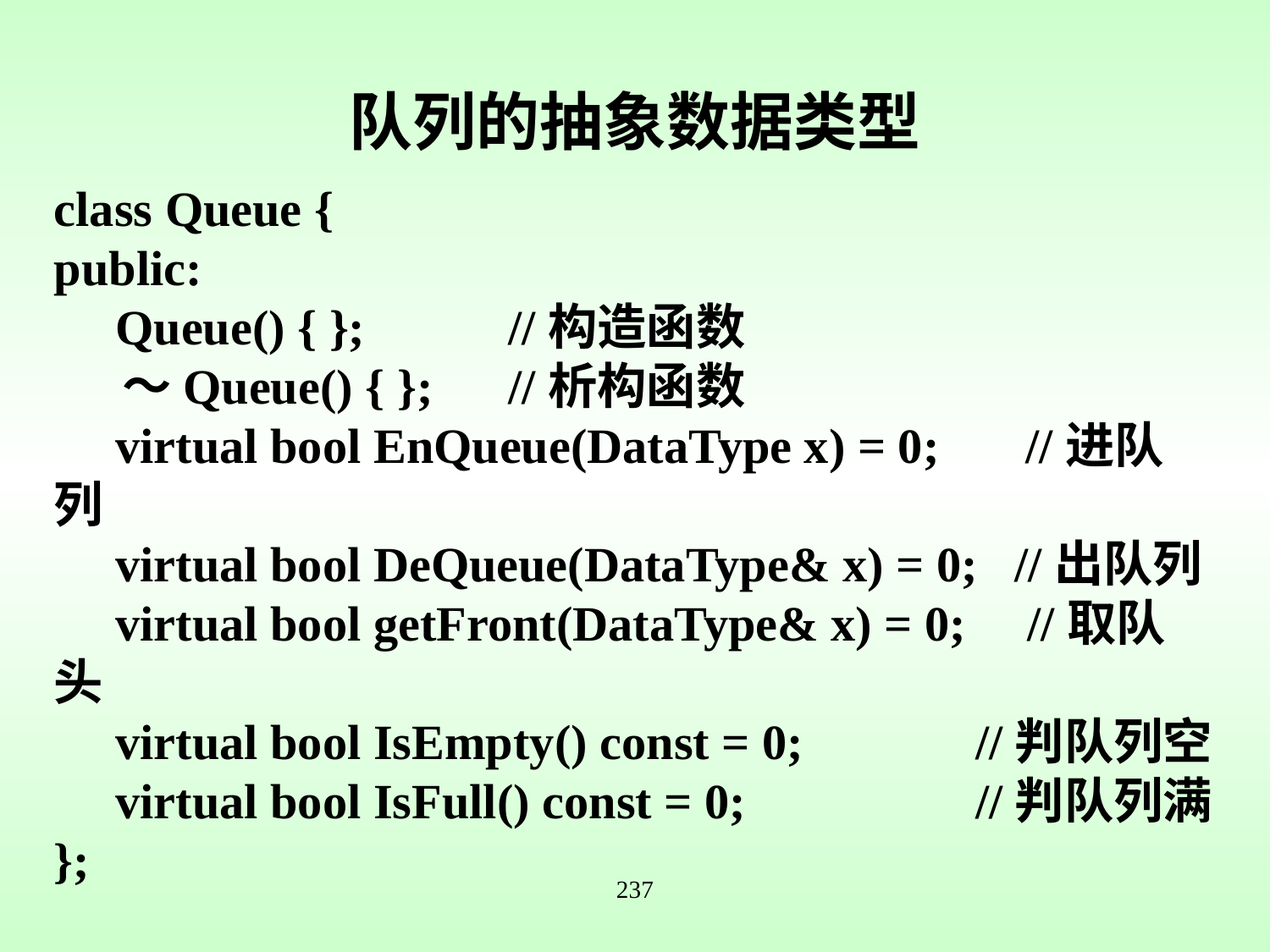

# 队列的抽象数据类型
class Queue {
public:
     Queue() { };	      //构造函数
     ～Queue() { };	      //析构函数
     virtual bool EnQueue(DataType x) = 0;       //进队列
     virtual bool DeQueue(DataType& x) = 0;   //出队列
     virtual bool getFront(DataType& x) = 0;     //取队头
     virtual bool IsEmpty() const = 0;	             //判队列空
     virtual bool IsFull() const = 0;	             //判队列满
};
237